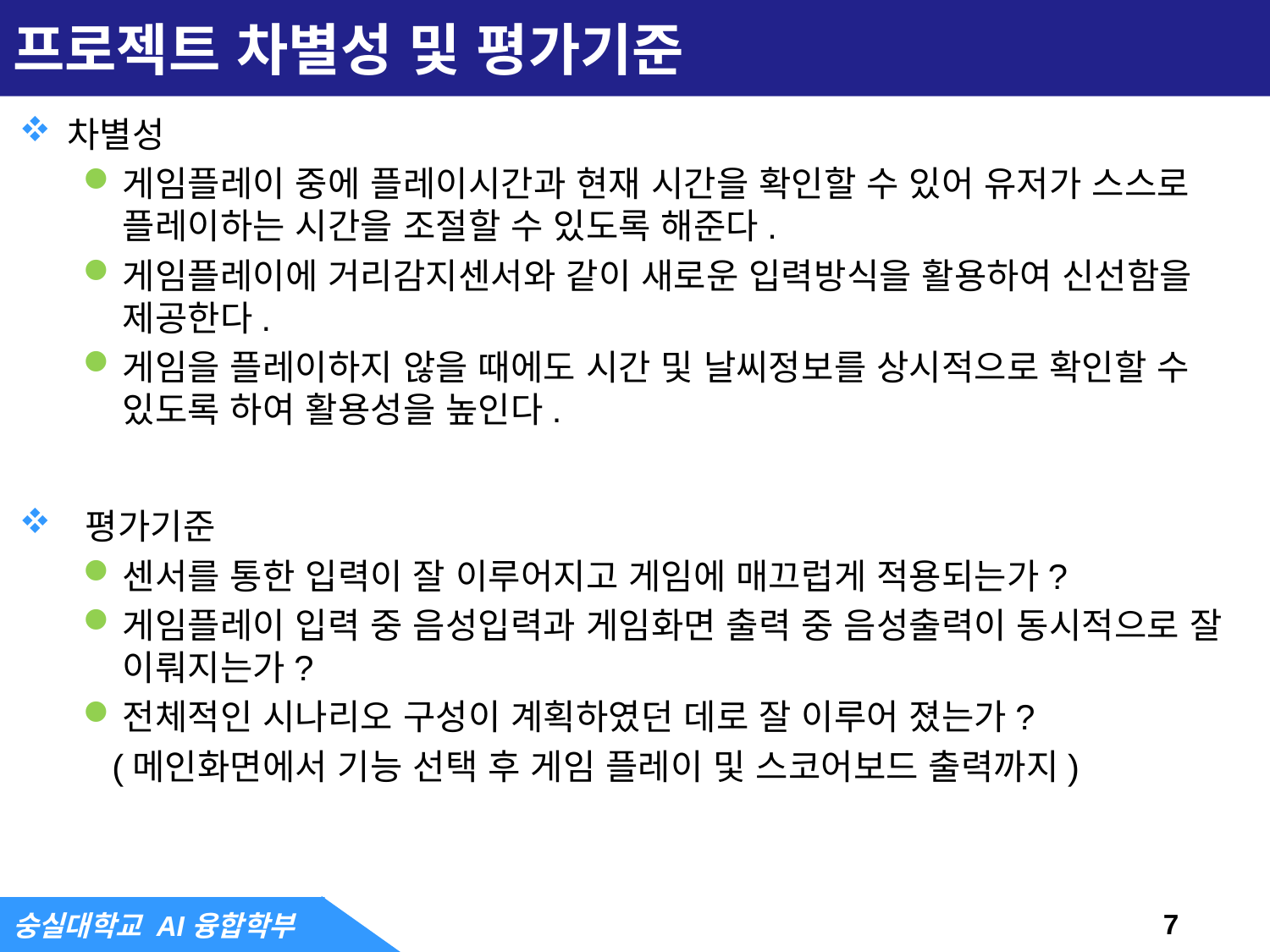

# 프로젝트 차별성 및 평가기준
차별성
게임플레이 중에 플레이시간과 현재 시간을 확인할 수 있어 유저가 스스로 플레이하는 시간을 조절할 수 있도록 해준다.
게임플레이에 거리감지센서와 같이 새로운 입력방식을 활용하여 신선함을 제공한다.
게임을 플레이하지 않을 때에도 시간 및 날씨정보를 상시적으로 확인할 수 있도록 하여 활용성을 높인다.

 평가기준
센서를 통한 입력이 잘 이루어지고 게임에 매끄럽게 적용되는가?
게임플레이 입력 중 음성입력과 게임화면 출력 중 음성출력이 동시적으로 잘 이뤄지는가?
전체적인 시나리오 구성이 계획하였던 데로 잘 이루어 졌는가?
   (메인화면에서 기능 선택 후 게임 플레이 및 스코어보드 출력까지)